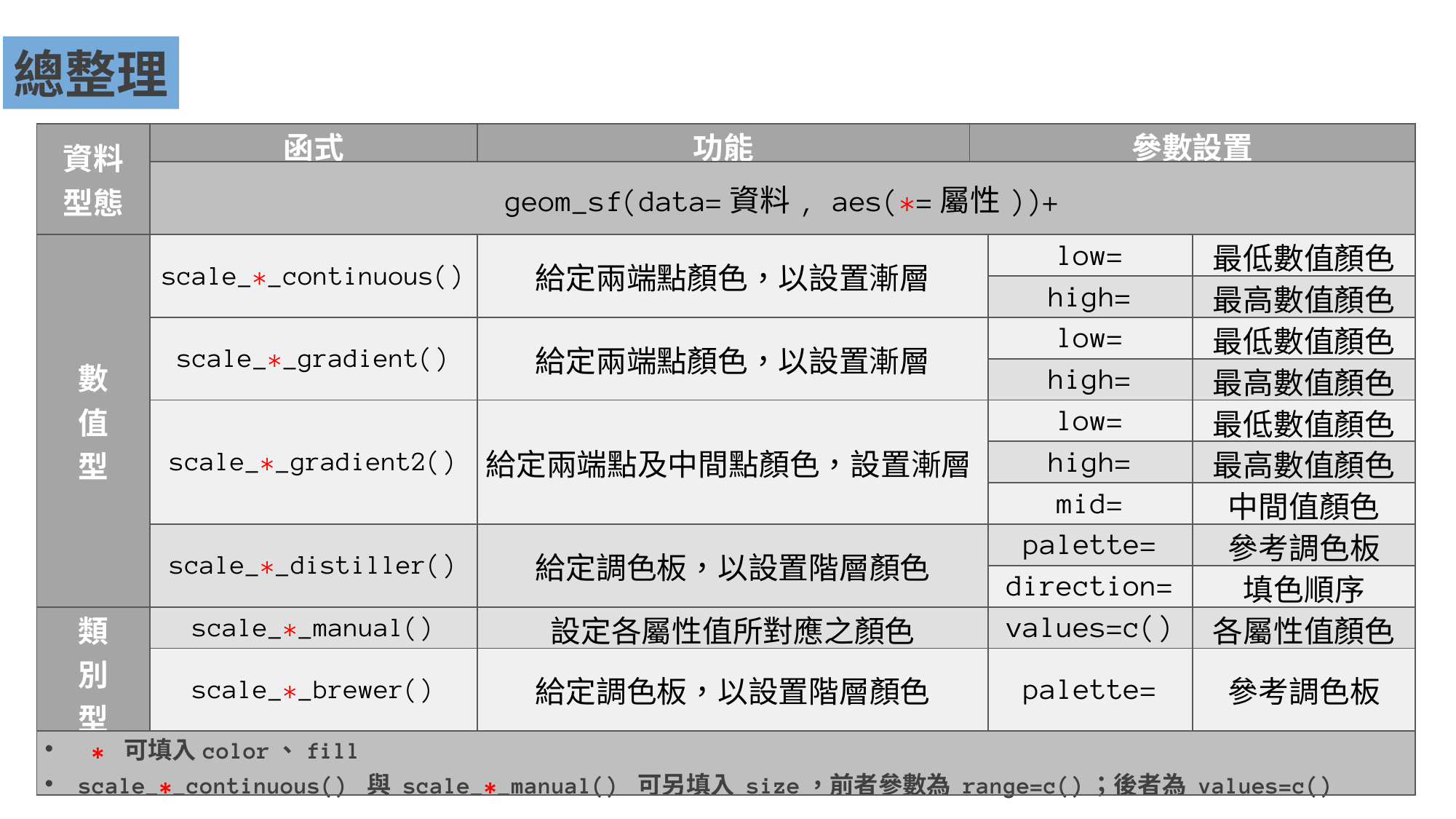

總整理
| 資料 型態 | 函式 | 功能 | 參數設置 |  |  |
| --- | --- | --- | --- | --- | --- |
|  | geom\_sf(data=資料, aes(\*=屬性))+ |  |  |  |  |
| 數 值 型 | scale\_\*\_continuous() | 給定兩端點顏色，以設置漸層 | low= | low= | 最低數值顏色 |
|  |  |  | high= | high= | 最高數值顏色 |
|  | scale\_\*\_gradient() | 給定兩端點顏色，以設置漸層 | low= | low= | 最低數值顏色 |
|  |  |  | high= | high= | 最高數值顏色 |
|  | scale\_\*\_gradient2() | 給定兩端點及中間點顏色，設置漸層 | low= | low= | 最低數值顏色 |
|  |  |  | high= | high= | 最高數值顏色 |
|  |  |  | mid= | mid= | 中間值顏色 |
|  | scale\_\*\_distiller() | 給定調色板，以設置階層顏色 | palette= | palette= | 參考調色板 |
|  |  |  | direction= | direction= | 填色順序 |
| 類 別 型 | scale\_\*\_manual() | 設定各屬性值所對應之顏色 | value=c() | values=c() | 各屬性值顏色 |
|  | scale\_\*\_brewer() | 給定調色板，以設置階層顏色 | palette= | palette= | 參考調色板 |
| \* 可填入color、fill scale\_\*\_continuous() 與 scale\_\*\_manual() 可另填入 size，前者參數為 range=c()；後者為 values=c() |  |  |  |  |  |
67